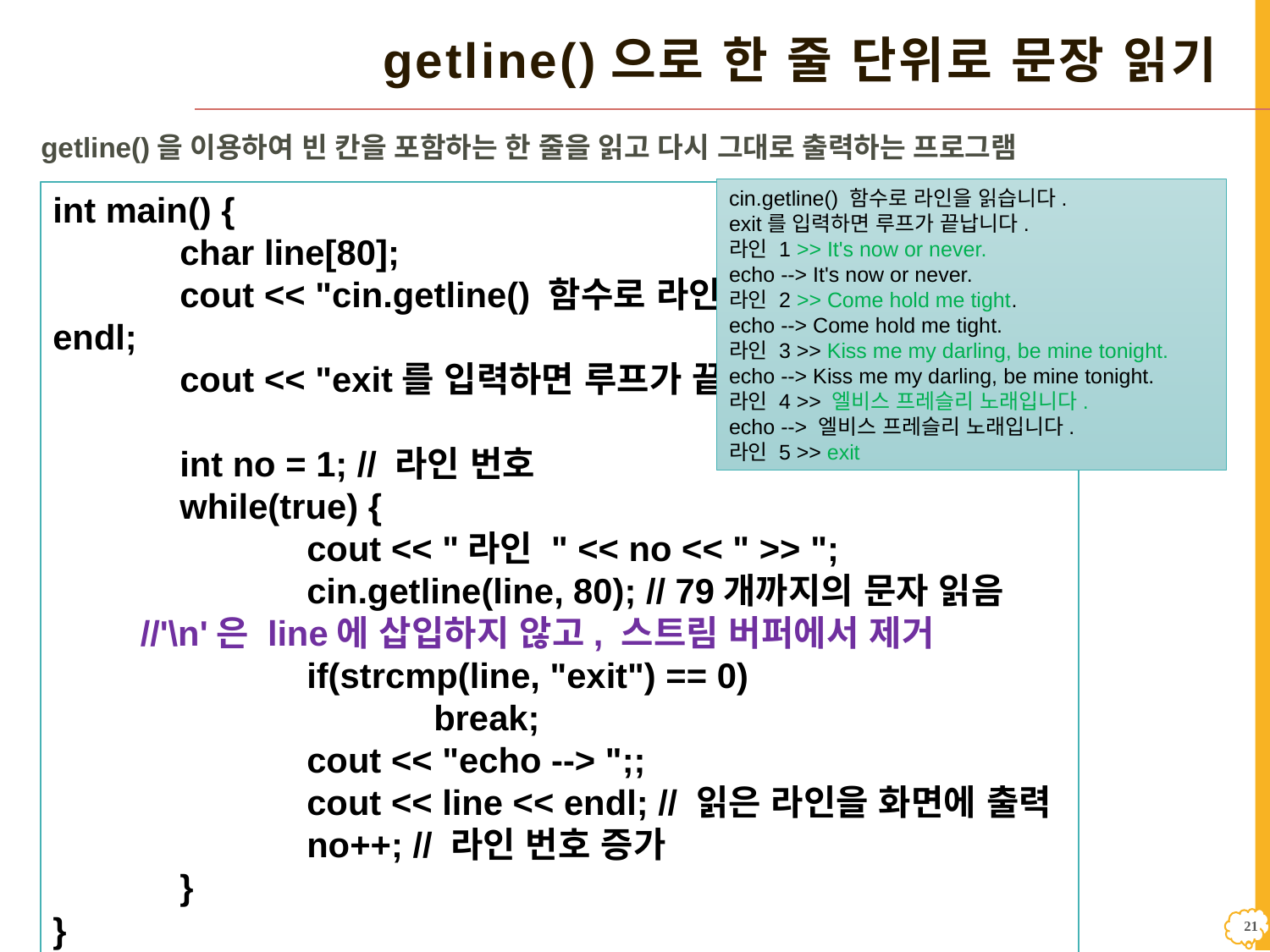

# getline()으로 한 줄 단위로 문장 읽기
getline()을 이용하여 빈 칸을 포함하는 한 줄을 읽고 다시 그대로 출력하는 프로그램
cin.getline() 함수로 라인을 읽습니다.
exit를 입력하면 루프가 끝납니다.
라인 1 >> It's now or never.
echo --> It's now or never.
라인 2 >> Come hold me tight.
echo --> Come hold me tight.
라인 3 >> Kiss me my darling, be mine tonight.
echo --> Kiss me my darling, be mine tonight.
라인 4 >> 엘비스 프레슬리 노래입니다.
echo --> 엘비스 프레슬리 노래입니다.
라인 5 >> exit
int main() {
	char line[80];
	cout << "cin.getline() 함수로 라인을 읽습니다." << endl;
	cout << "exit를 입력하면 루프가 끝납니다." << endl;

	int no = 1; // 라인 번호
	while(true) {
		cout << "라인 " << no << " >> ";
		cin.getline(line, 80); // 79개까지의 문자 읽음
         //'\n'은 line에 삽입하지 않고, 스트림 버퍼에서 제거
		if(strcmp(line, "exit") == 0)
			break;
		cout << "echo --> ";;
		cout << line << endl; // 읽은 라인을 화면에 출력
		no++; // 라인 번호 증가
	}
}
21